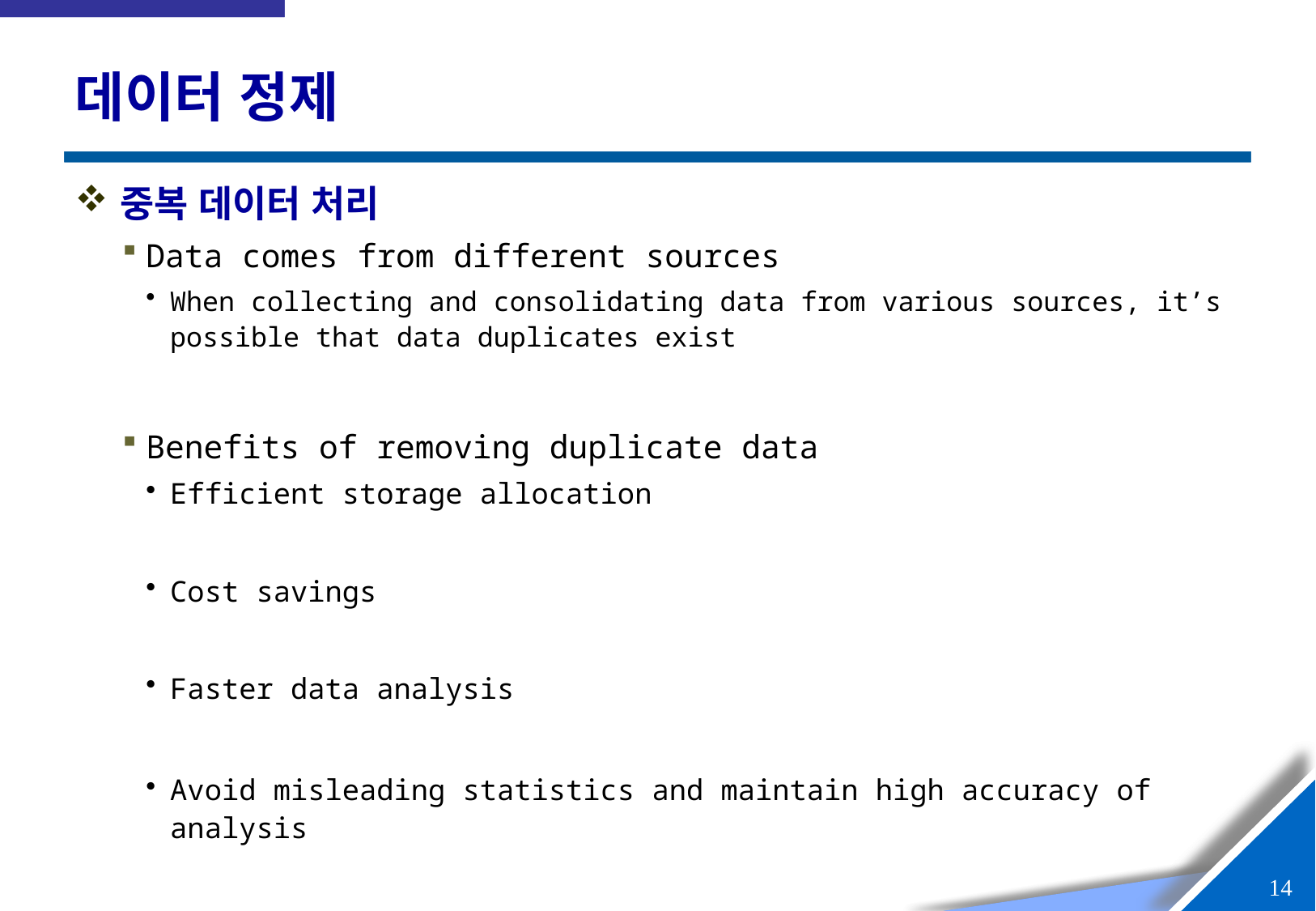

# 데이터 정제
중복 데이터 처리
Data comes from different sources
When collecting and consolidating data from various sources, it’s possible that data duplicates exist

Benefits of removing duplicate data
Efficient storage allocation

Cost savings

Faster data analysis

Avoid misleading statistics and maintain high accuracy of analysis

14